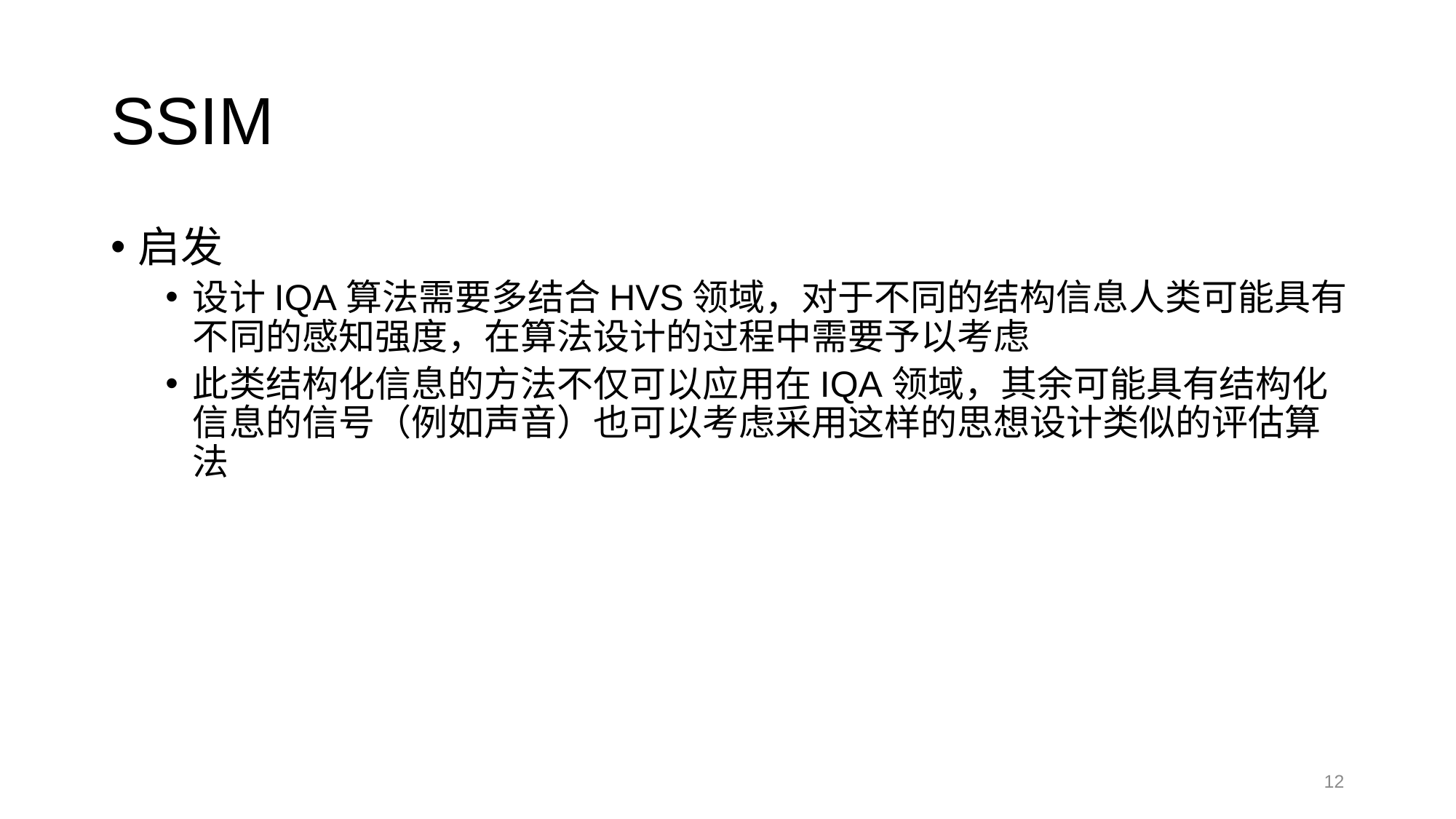

# SSIM
启发
设计IQA算法需要多结合HVS领域，对于不同的结构信息人类可能具有不同的感知强度，在算法设计的过程中需要予以考虑
此类结构化信息的方法不仅可以应用在IQA领域，其余可能具有结构化信息的信号（例如声音）也可以考虑采用这样的思想设计类似的评估算法
12